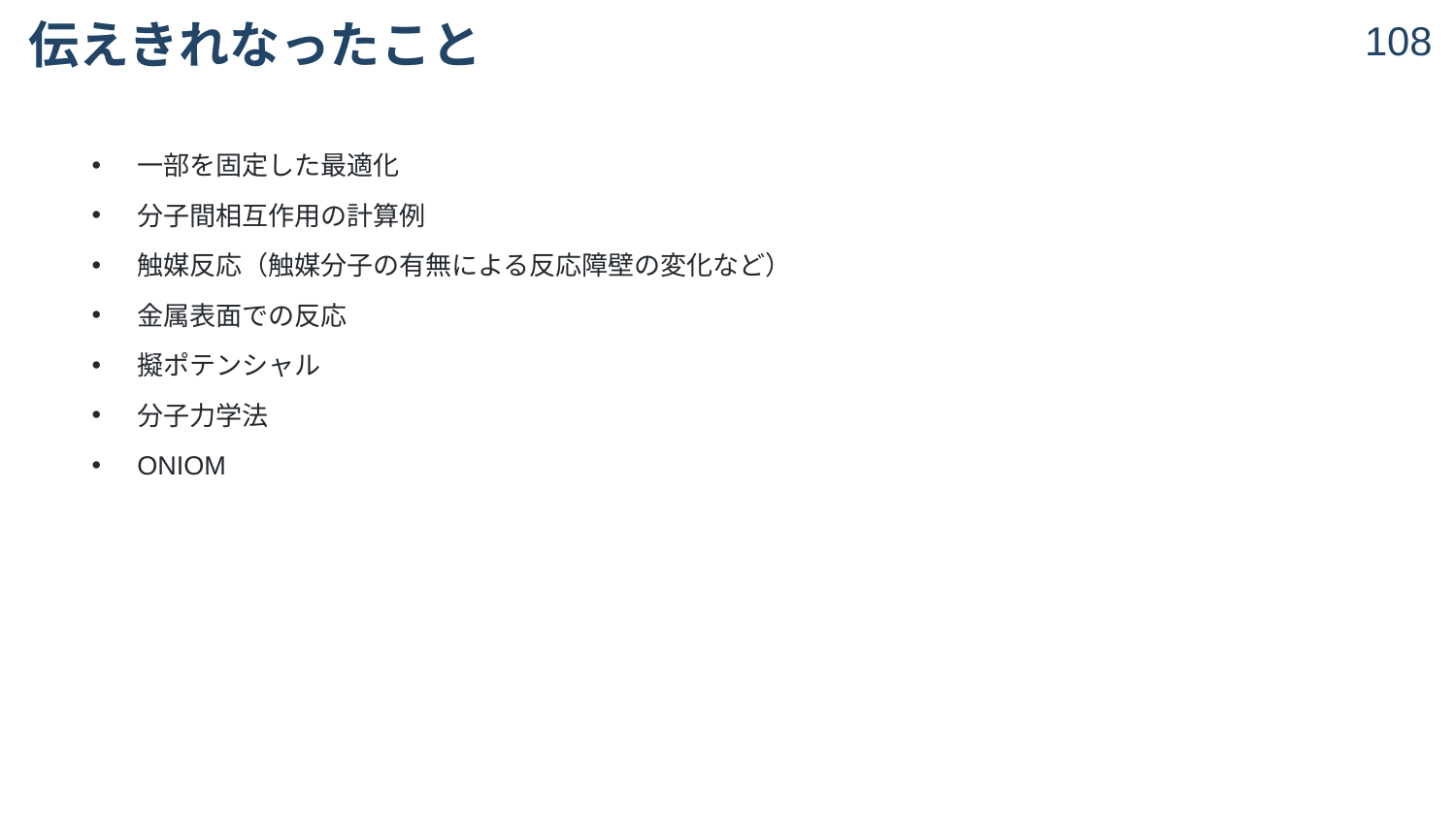

# 伝えきれなったこと
108
一部を固定した最適化
分子間相互作用の計算例
触媒反応（触媒分子の有無による反応障壁の変化など）
金属表面での反応
擬ポテンシャル
分子力学法
ONIOM

© 2024 Shuhei Ohno